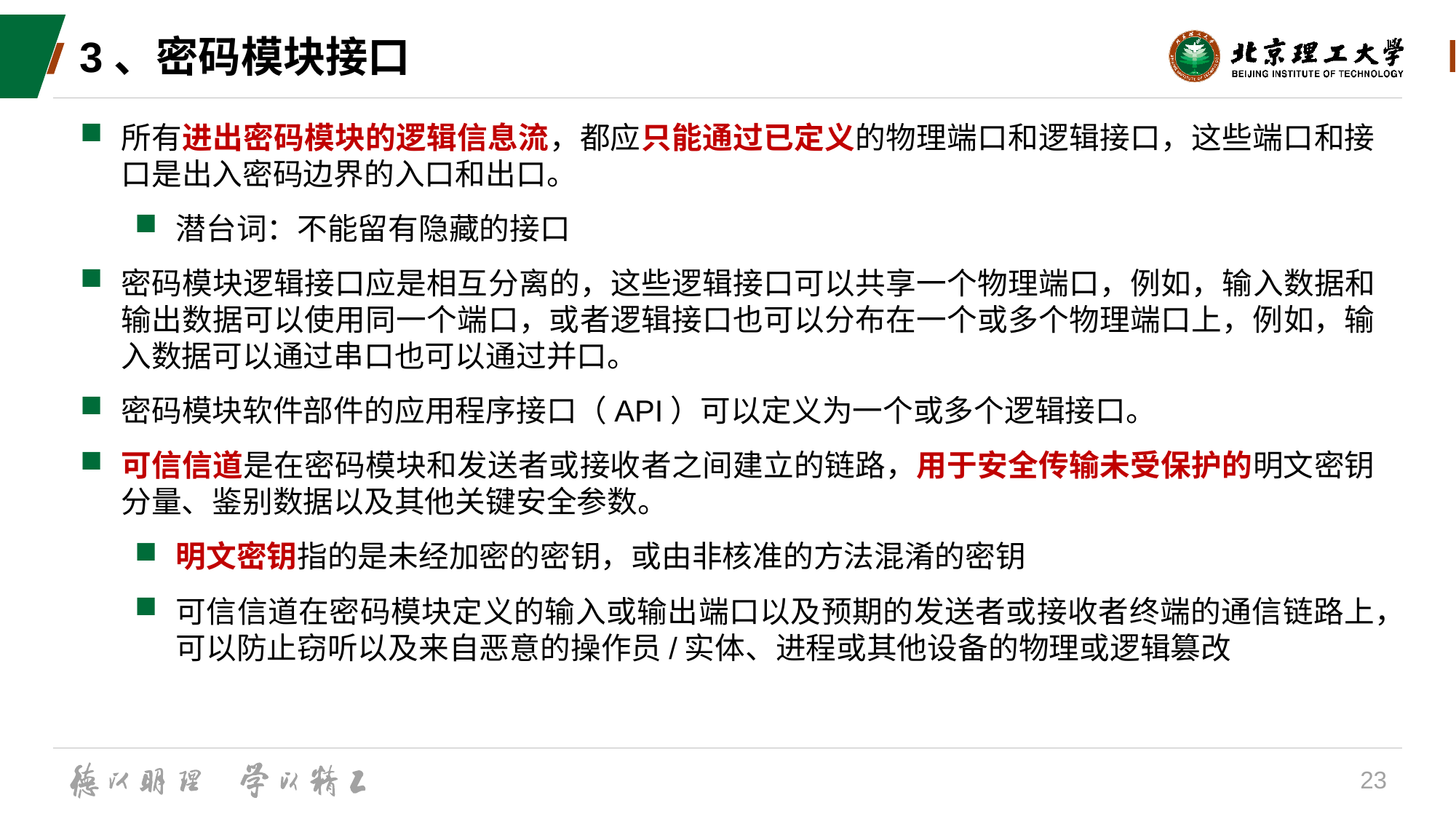

# 3、密码模块接口
所有进出密码模块的逻辑信息流，都应只能通过已定义的物理端口和逻辑接口，这些端口和接口是出入密码边界的入口和出口。
潜台词：不能留有隐藏的接口
密码模块逻辑接口应是相互分离的，这些逻辑接口可以共享一个物理端口，例如，输入数据和输出数据可以使用同一个端口，或者逻辑接口也可以分布在一个或多个物理端口上，例如，输入数据可以通过串口也可以通过并口。
密码模块软件部件的应用程序接口（API）可以定义为一个或多个逻辑接口。
可信信道是在密码模块和发送者或接收者之间建立的链路，用于安全传输未受保护的明文密钥分量、鉴别数据以及其他关键安全参数。
明文密钥指的是未经加密的密钥，或由非核准的方法混淆的密钥
可信信道在密码模块定义的输入或输出端口以及预期的发送者或接收者终端的通信链路上，可以防止窃听以及来自恶意的操作员/实体、进程或其他设备的物理或逻辑篡改